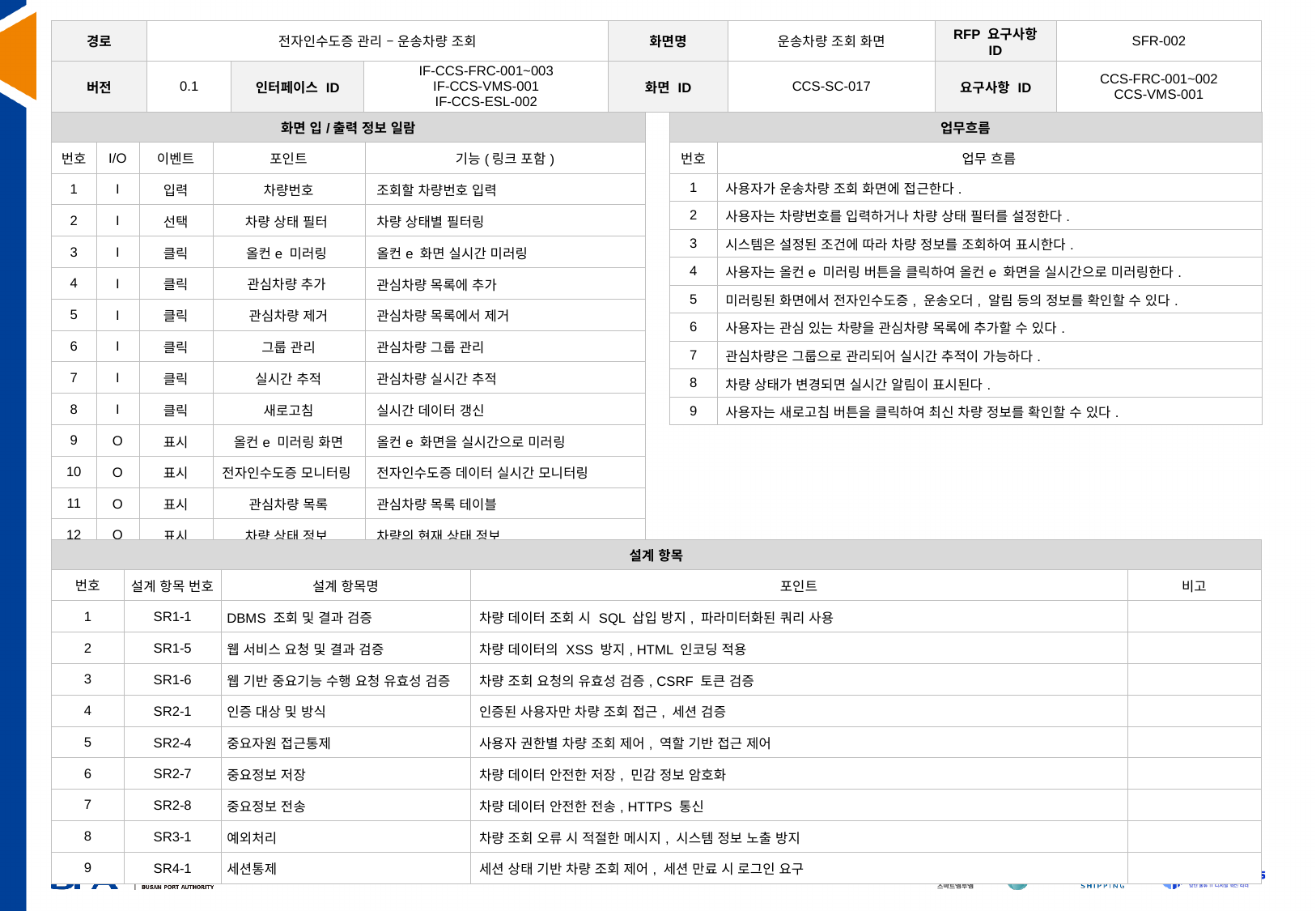

| 경로 | 전자인수도증 관리 – 운송차량 조회 |  |  | 화면명 | 운송차량 조회 화면 | RFP 요구사항 ID | SFR-002 |
| --- | --- | --- | --- | --- | --- | --- | --- |
| 버전 | 0.1 | 인터페이스 ID | IF-CCS-FRC-001~003 IF-CCS-VMS-001 IF-CCS-ESL-002 | 화면 ID | CCS-SC-017 | 요구사항 ID | CCS-FRC-001~002 CCS-VMS-001 |
| 화면 입/출력 정보 일람 |  |  |  |  |
| --- | --- | --- | --- | --- |
| 번호 | I/O | 이벤트 | 포인트 | 기능(링크 포함) |
| 1 | I | 입력 | 차량번호 | 조회할 차량번호 입력 |
| 2 | I | 선택 | 차량 상태 필터 | 차량 상태별 필터링 |
| 3 | I | 클릭 | 올컨e 미러링 | 올컨e 화면 실시간 미러링 |
| 4 | I | 클릭 | 관심차량 추가 | 관심차량 목록에 추가 |
| 5 | I | 클릭 | 관심차량 제거 | 관심차량 목록에서 제거 |
| 6 | I | 클릭 | 그룹 관리 | 관심차량 그룹 관리 |
| 7 | I | 클릭 | 실시간 추적 | 관심차량 실시간 추적 |
| 8 | I | 클릭 | 새로고침 | 실시간 데이터 갱신 |
| 9 | O | 표시 | 올컨e 미러링 화면 | 올컨e 화면을 실시간으로 미러링 |
| 10 | O | 표시 | 전자인수도증 모니터링 | 전자인수도증 데이터 실시간 모니터링 |
| 11 | O | 표시 | 관심차량 목록 | 관심차량 목록 테이블 |
| 12 | O | 표시 | 차량 상태 정보 | 차량의 현재 상태 정보 |
| 13 | O | 표시 | 실시간 알림 | 차량 상태 변경 시 알림 |
| 업무흐름 |  |
| --- | --- |
| 번호 | 업무 흐름 |
| 1 | 사용자가 운송차량 조회 화면에 접근한다. |
| 2 | 사용자는 차량번호를 입력하거나 차량 상태 필터를 설정한다. |
| 3 | 시스템은 설정된 조건에 따라 차량 정보를 조회하여 표시한다. |
| 4 | 사용자는 올컨e 미러링 버튼을 클릭하여 올컨e 화면을 실시간으로 미러링한다. |
| 5 | 미러링된 화면에서 전자인수도증, 운송오더, 알림 등의 정보를 확인할 수 있다. |
| 6 | 사용자는 관심 있는 차량을 관심차량 목록에 추가할 수 있다. |
| 7 | 관심차량은 그룹으로 관리되어 실시간 추적이 가능하다. |
| 8 | 차량 상태가 변경되면 실시간 알림이 표시된다. |
| 9 | 사용자는 새로고침 버튼을 클릭하여 최신 차량 정보를 확인할 수 있다. |
| 설계 항목 |  |  |  |  |
| --- | --- | --- | --- | --- |
| 번호 | 설계 항목 번호 | 설계 항목명 | 포인트 | 비고 |
| 1 | SR1-1 | DBMS 조회 및 결과 검증 | 차량 데이터 조회 시 SQL 삽입 방지, 파라미터화된 쿼리 사용 |  |
| 2 | SR1-5 | 웹 서비스 요청 및 결과 검증 | 차량 데이터의 XSS 방지, HTML 인코딩 적용 |  |
| 3 | SR1-6 | 웹 기반 중요기능 수행 요청 유효성 검증 | 차량 조회 요청의 유효성 검증, CSRF 토큰 검증 |  |
| 4 | SR2-1 | 인증 대상 및 방식 | 인증된 사용자만 차량 조회 접근, 세션 검증 |  |
| 5 | SR2-4 | 중요자원 접근통제 | 사용자 권한별 차량 조회 제어, 역할 기반 접근 제어 |  |
| 6 | SR2-7 | 중요정보 저장 | 차량 데이터 안전한 저장, 민감 정보 암호화 |  |
| 7 | SR2-8 | 중요정보 전송 | 차량 데이터 안전한 전송, HTTPS 통신 |  |
| 8 | SR3-1 | 예외처리 | 차량 조회 오류 시 적절한 메시지, 시스템 정보 노출 방지 |  |
| 9 | SR4-1 | 세션통제 | 세션 상태 기반 차량 조회 제어, 세션 만료 시 로그인 요구 |  |